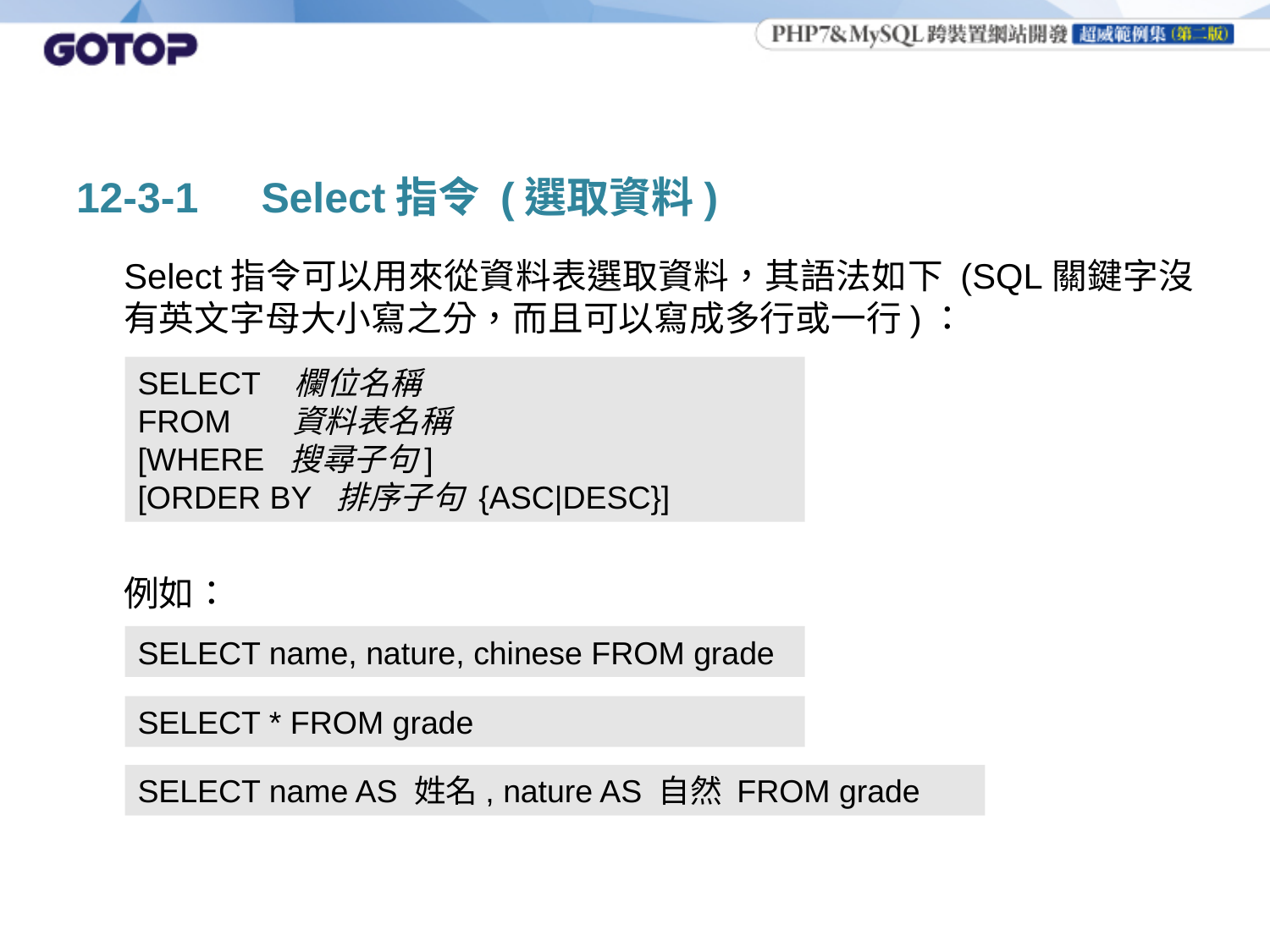

# 12-3-1　Select指令 (選取資料)
	Select指令可以用來從資料表選取資料，其語法如下 (SQL關鍵字沒有英文字母大小寫之分，而且可以寫成多行或一行)：

	例如：

SELECT   欄位名稱
FROM      資料表名稱
[WHERE  搜尋子句]
[ORDER BY  排序子句 {ASC|DESC}]
SELECT name, nature, chinese FROM grade
SELECT * FROM grade
SELECT name AS 姓名, nature AS 自然 FROM grade